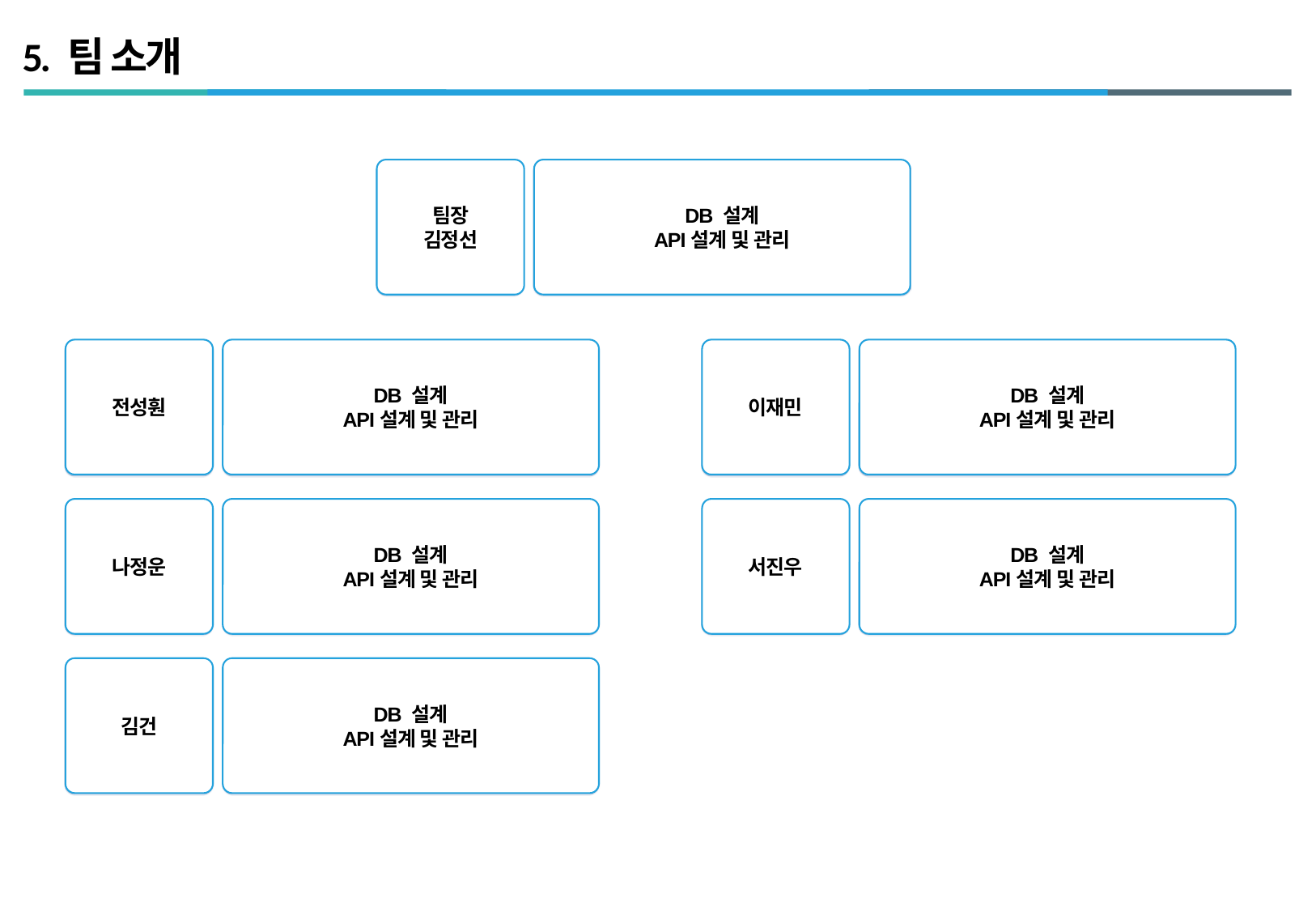

# 5. 팀 소개
팀장
김정선
DB 설계
API설계 및 관리
전성훤
이재민
DB 설계
API설계 및 관리
DB 설계
API설계 및 관리
나정운
서진우
DB 설계
API설계 및 관리
DB 설계
API설계 및 관리
김건
DB 설계
API설계 및 관리